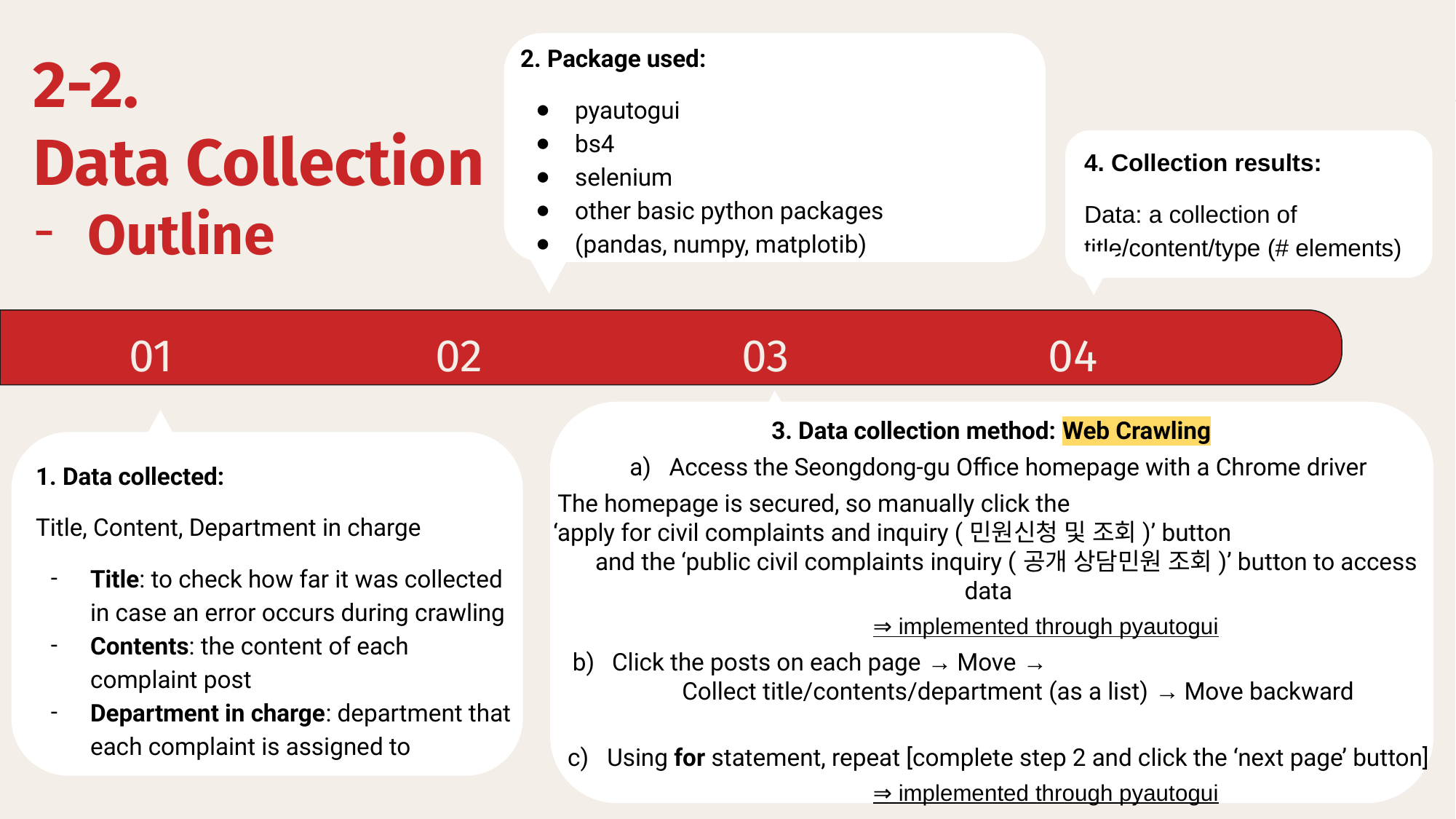

2. Package used:
pyautogui
bs4
selenium
other basic python packages
(pandas, numpy, matplotib)

2-2.
Data Collection
Outline

4. Collection results:
Data: a collection of title/content/type (# elements)

01
02
03
04

1. Data collected:
Title, Content, Department in charge
Title: to check how far it was collected in case an error occurs during crawling
Contents: the content of each complaint post
Department in charge: department that each complaint is assigned to

3. Data collection method: Web Crawling
Access the Seongdong-gu Office homepage with a Chrome driver
The homepage is secured, so manually click the                                                            ‘apply for civil complaints and inquiry (민원신청 및 조회)’ button                                       and the ‘public civil complaints inquiry (공개 상담민원 조회)’ button to access data
⇒ implemented through pyautogui
Click the posts on each page → Move →                                                                Collect title/contents/department (as a list) → Move backward
Using for statement, repeat [complete step 2 and click the ‘next page’ button]
⇒ implemented through pyautogui